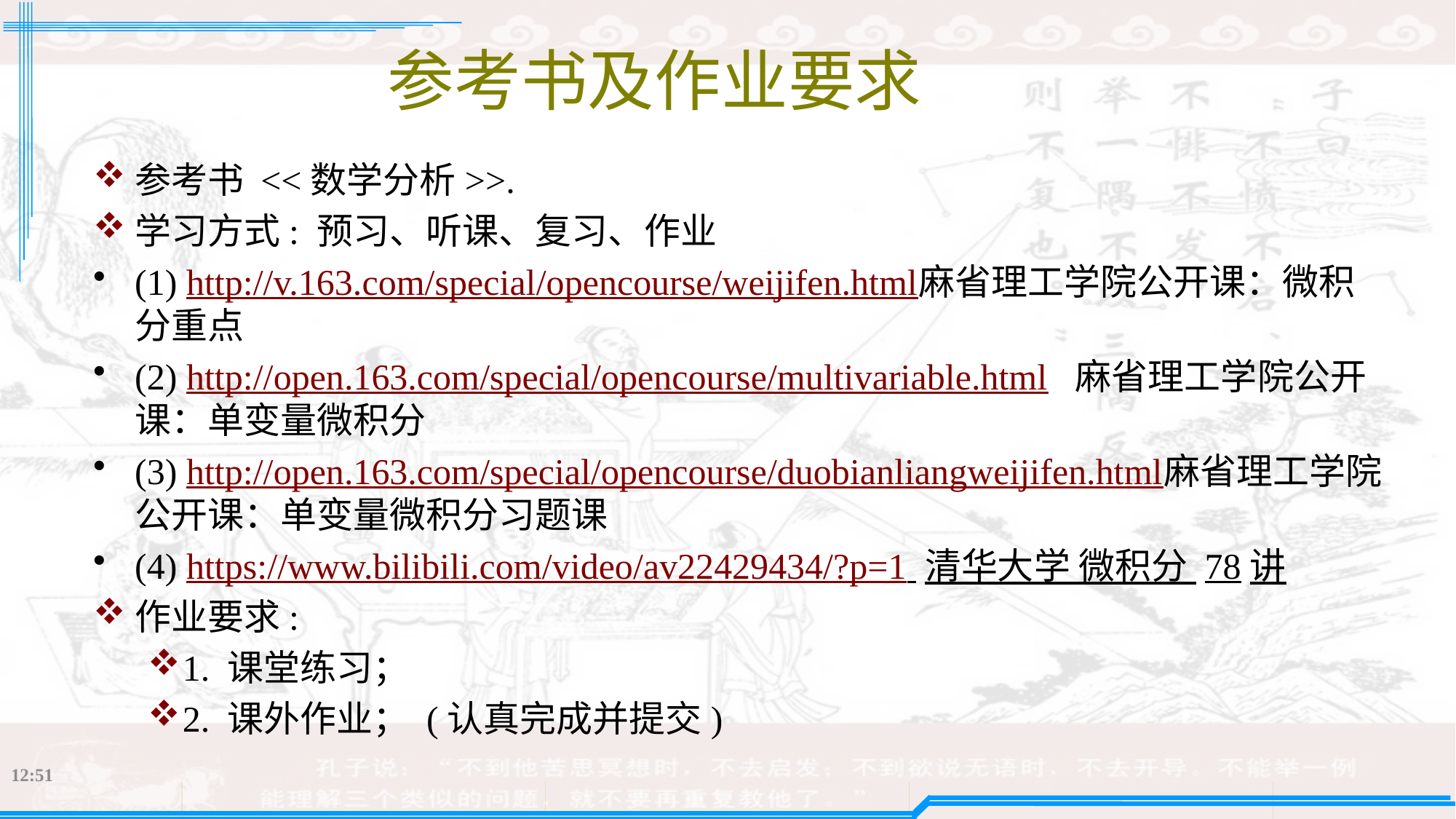

参考书及作业要求
# 参考书 <<数学分析>>.
学习方式: 预习、听课、复习、作业
(1) http://v.163.com/special/opencourse/weijifen.html麻省理工学院公开课：微积分重点
(2) http://open.163.com/special/opencourse/multivariable.html  麻省理工学院公开课：单变量微积分
(3) http://open.163.com/special/opencourse/duobianliangweijifen.html麻省理工学院公开课：单变量微积分习题课
(4) https://www.bilibili.com/video/av22429434/?p=1 清华大学 微积分 78讲
作业要求:
1. 课堂练习；
2. 课外作业； (认真完成并提交)
12:51